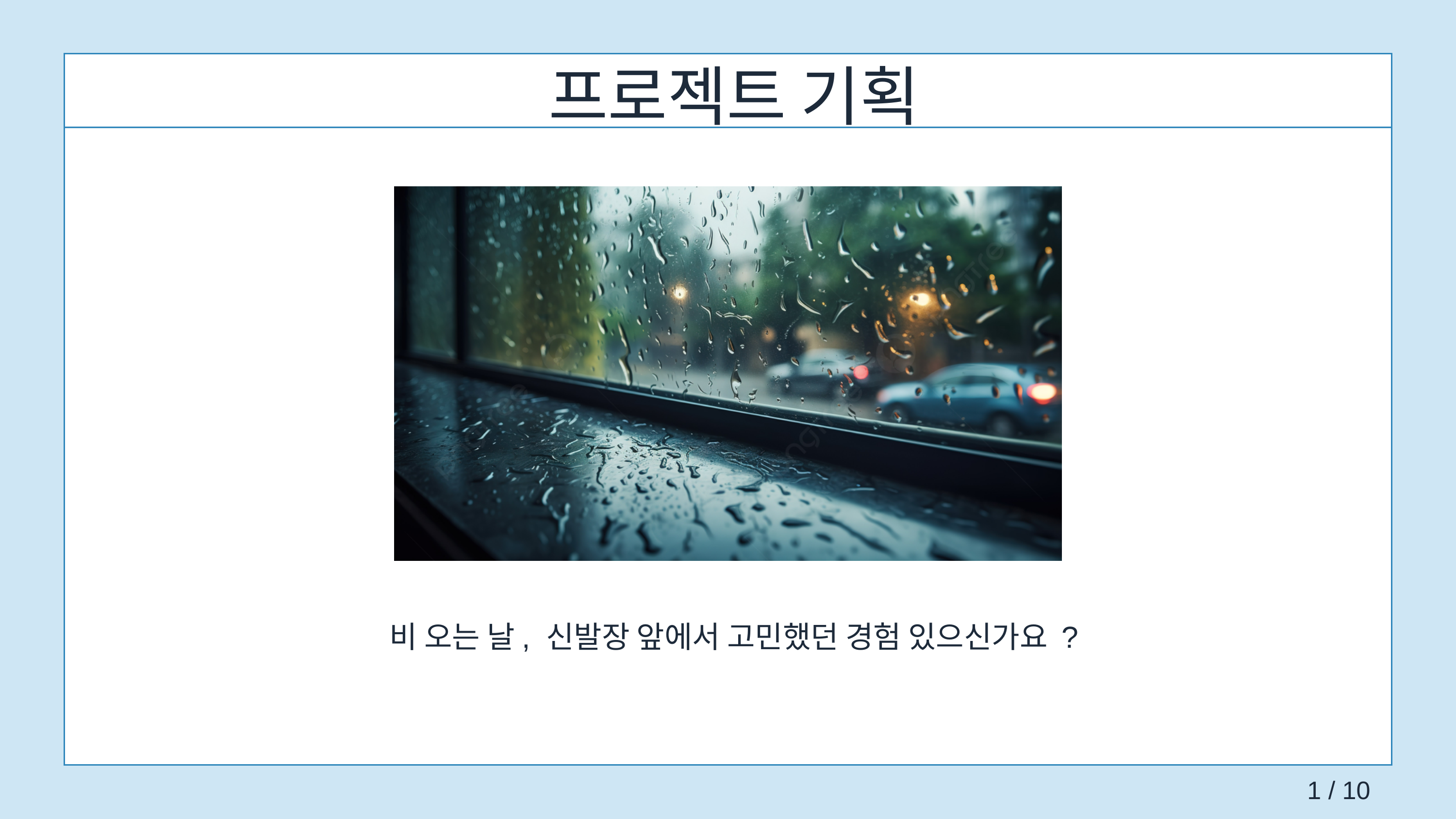

프로젝트 기획

비 오는 날, 신발장 앞에서 고민했던 경험 있으신가요 ?
1 / 10